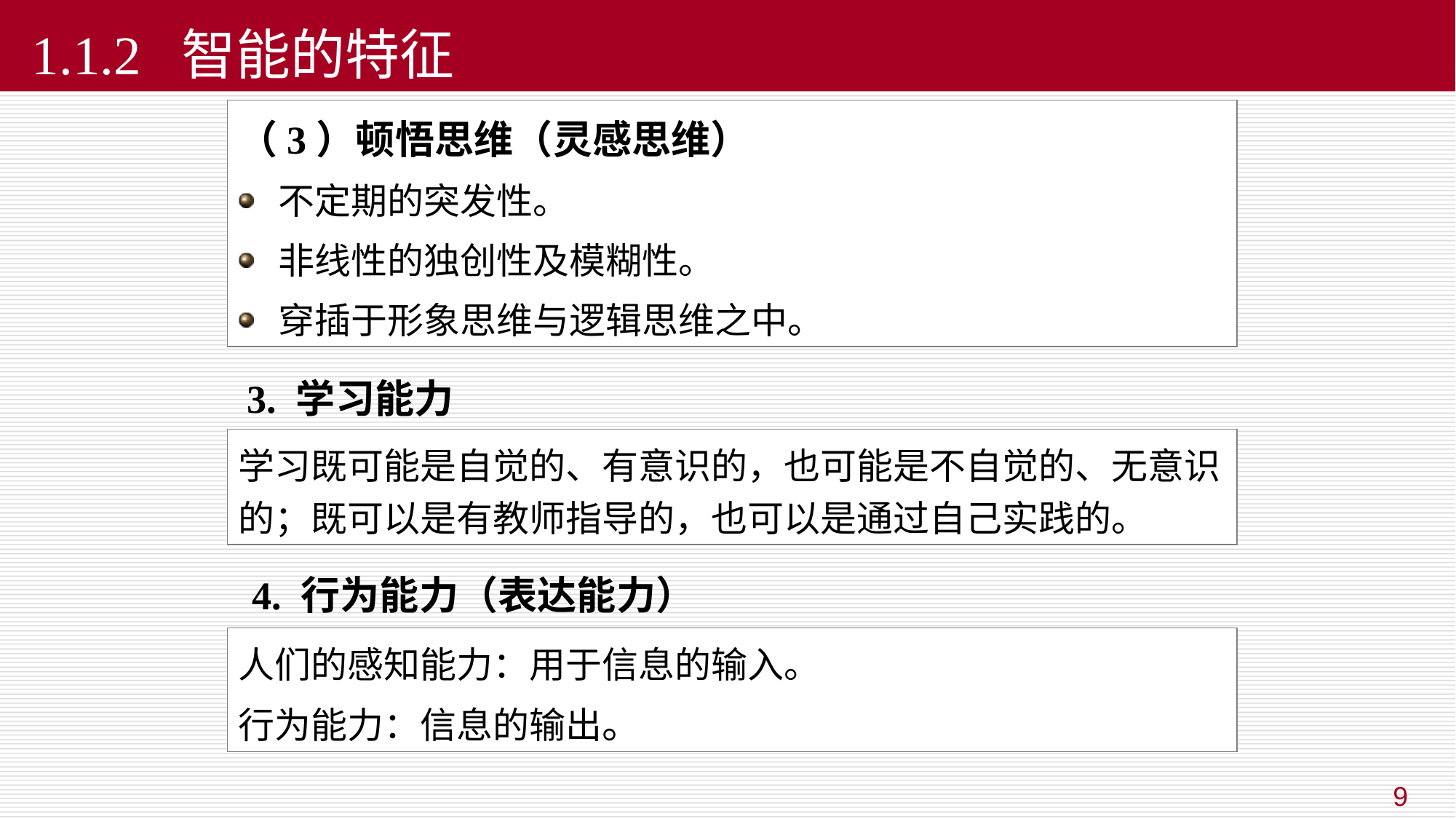

# 1.1.2  智能的特征
（3）顿悟思维（灵感思维）
  不定期的突发性。
  非线性的独创性及模糊性。
  穿插于形象思维与逻辑思维之中。
3. 学习能力
学习既可能是自觉的、有意识的，也可能是不自觉的、无意识的；既可以是有教师指导的，也可以是通过自己实践的。
4. 行为能力（表达能力）
人们的感知能力：用于信息的输入。
行为能力：信息的输出。
9